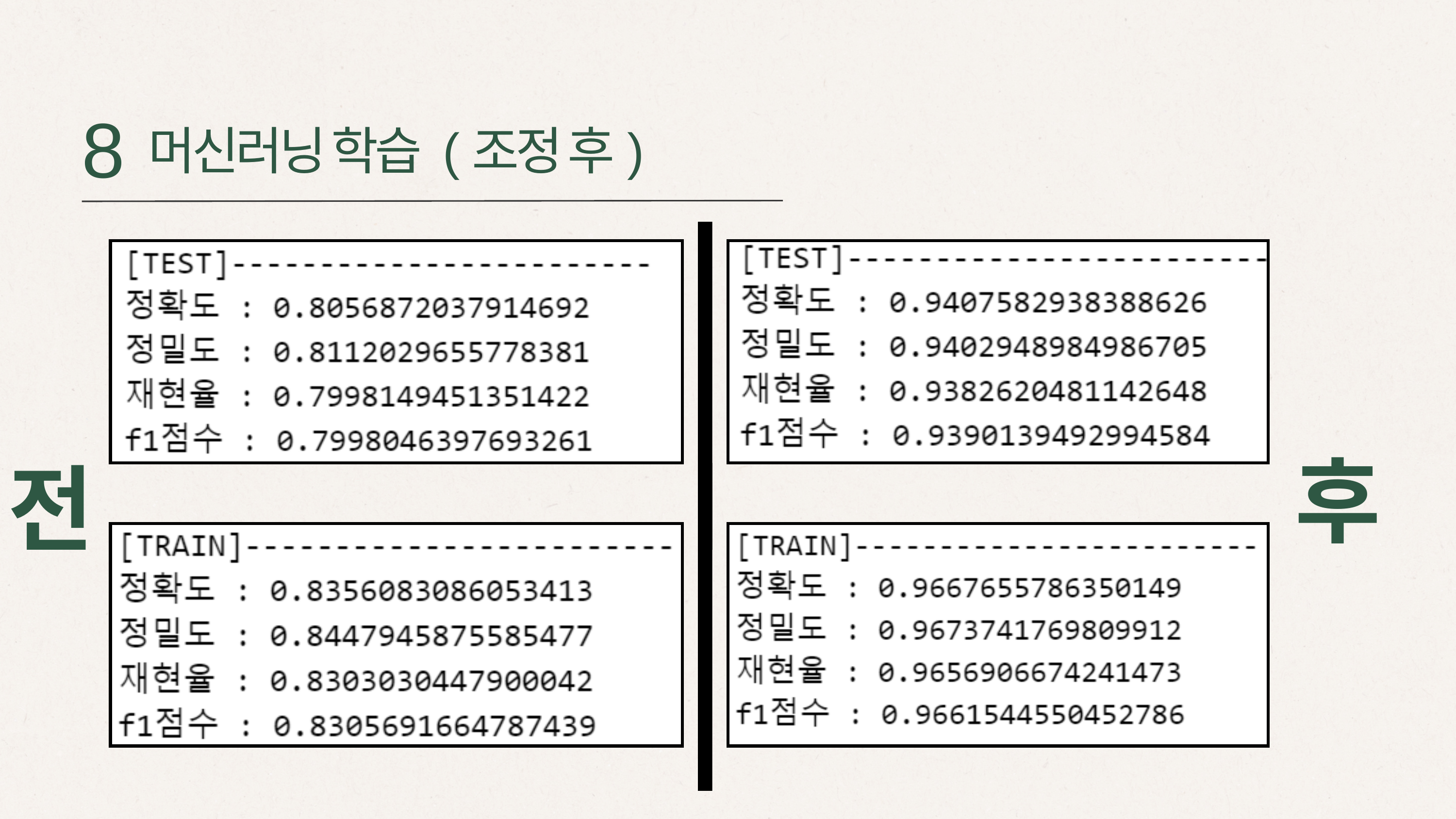

8
머신러닝 학습 (조정 후)

후
전